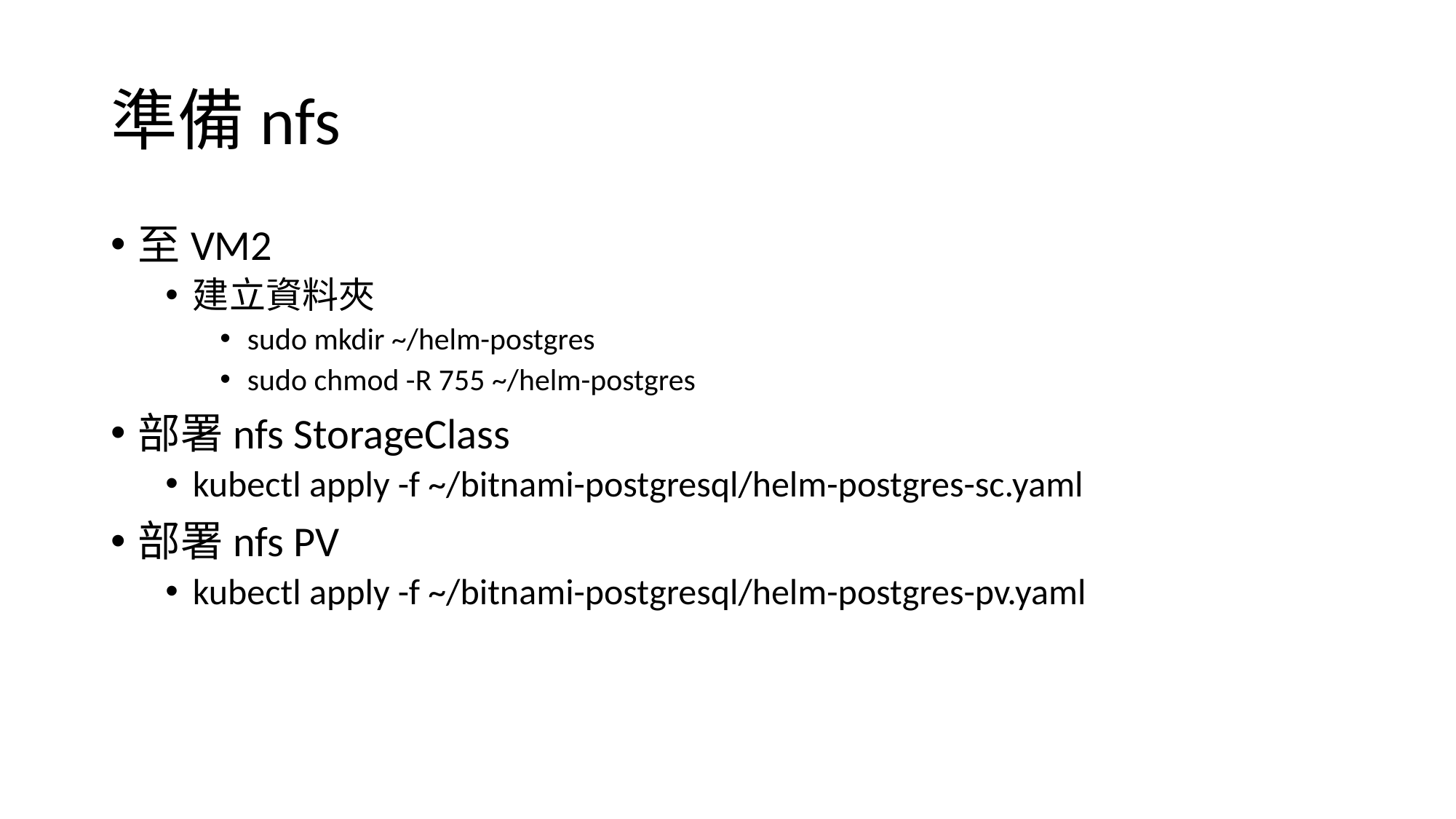

# 準備nfs
至VM2
建立資料夾
sudo mkdir ~/helm-postgres
sudo chmod -R 755 ~/helm-postgres
部署nfs StorageClass
kubectl apply -f ~/bitnami-postgresql/helm-postgres-sc.yaml
部署nfs PV
kubectl apply -f ~/bitnami-postgresql/helm-postgres-pv.yaml